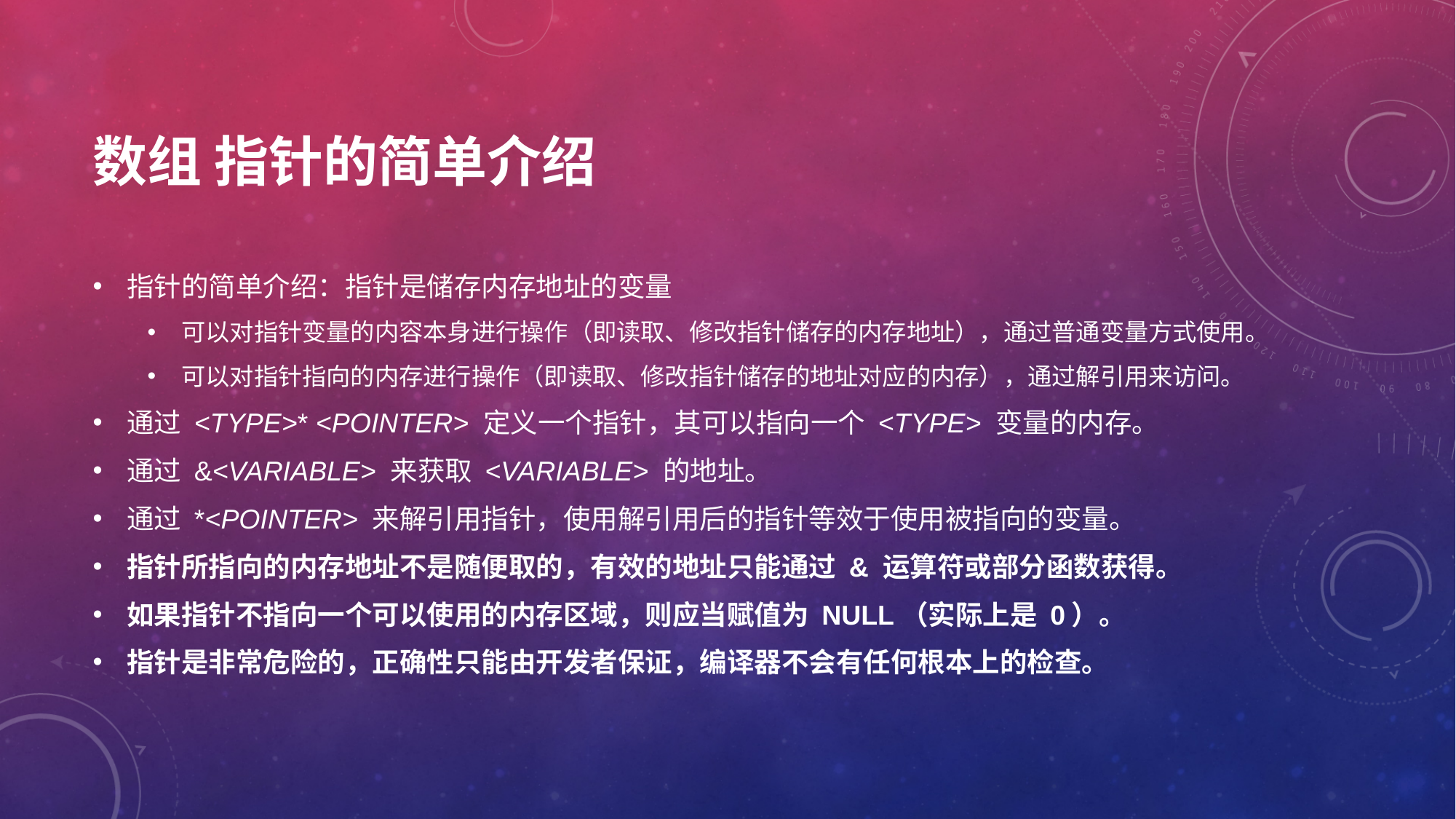

# 数组 指针的简单介绍
指针的简单介绍：指针是储存内存地址的变量
可以对指针变量的内容本身进行操作（即读取、修改指针储存的内存地址），通过普通变量方式使用。
可以对指针指向的内存进行操作（即读取、修改指针储存的地址对应的内存），通过解引用来访问。
通过 <TYPE>* <POINTER> 定义一个指针，其可以指向一个 <TYPE> 变量的内存。
通过 &<VARIABLE> 来获取 <VARIABLE> 的地址。
通过 *<POINTER> 来解引用指针，使用解引用后的指针等效于使用被指向的变量。
指针所指向的内存地址不是随便取的，有效的地址只能通过 & 运算符或部分函数获得。
如果指针不指向一个可以使用的内存区域，则应当赋值为 NULL（实际上是 0）。
指针是非常危险的，正确性只能由开发者保证，编译器不会有任何根本上的检查。